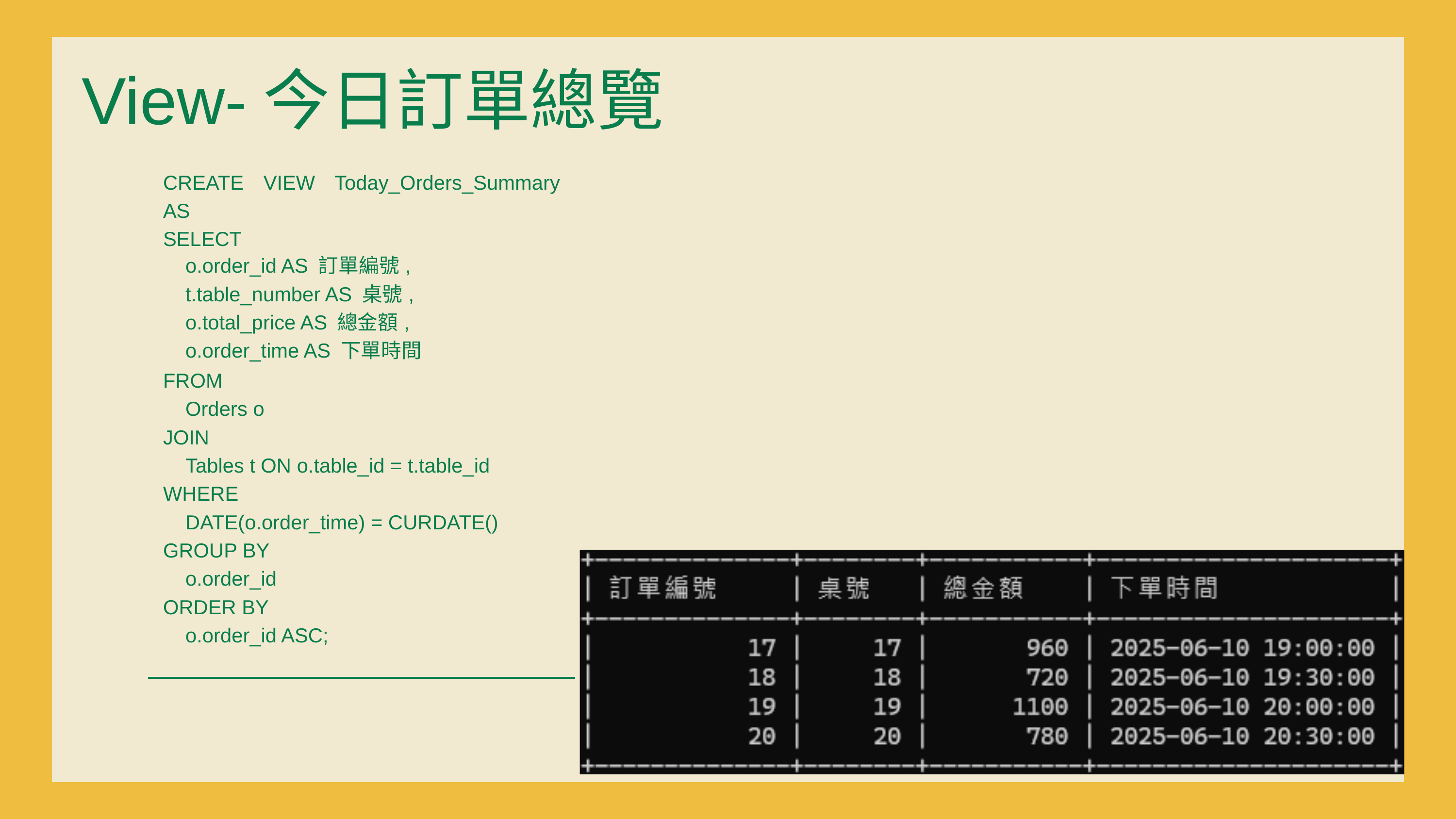

View-今日訂單總覽
| CREATE VIEW Today\_Orders\_Summary AS SELECT o.order\_id AS 訂單編號, t.table\_number AS 桌號, o.total\_price AS 總金額, o.order\_time AS 下單時間 FROM Orders o JOIN Tables t ON o.table\_id = t.table\_id WHERE DATE(o.order\_time) = CURDATE() GROUP BY o.order\_id ORDER BY o.order\_id ASC; |
| --- |